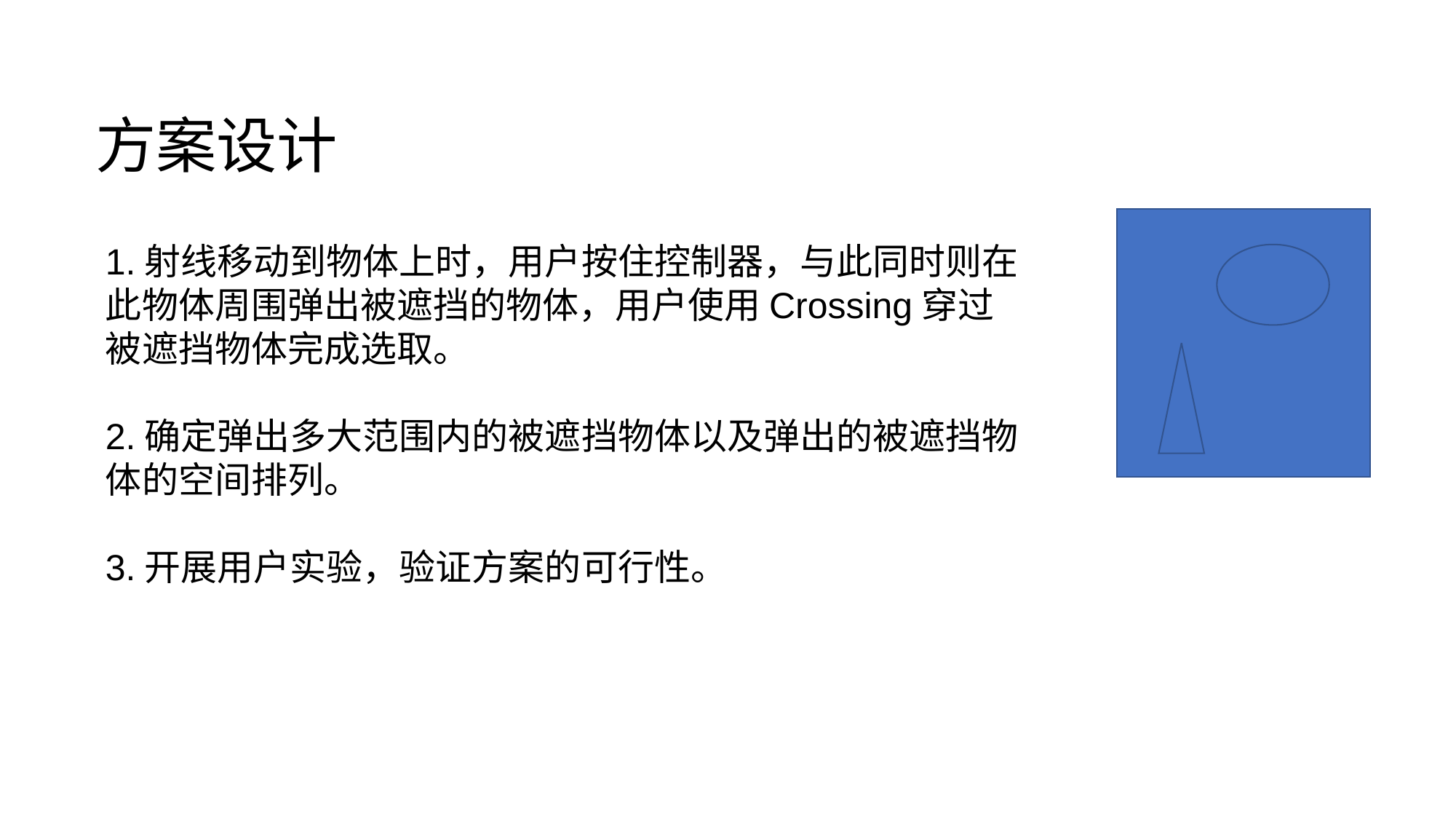

方案设计

1.射线移动到物体上时，用户按住控制器，与此同时则在此物体周围弹出被遮挡的物体，用户使用Crossing穿过被遮挡物体完成选取。

2.确定弹出多大范围内的被遮挡物体以及弹出的被遮挡物体的空间排列。

3.开展用户实验，验证方案的可行性。